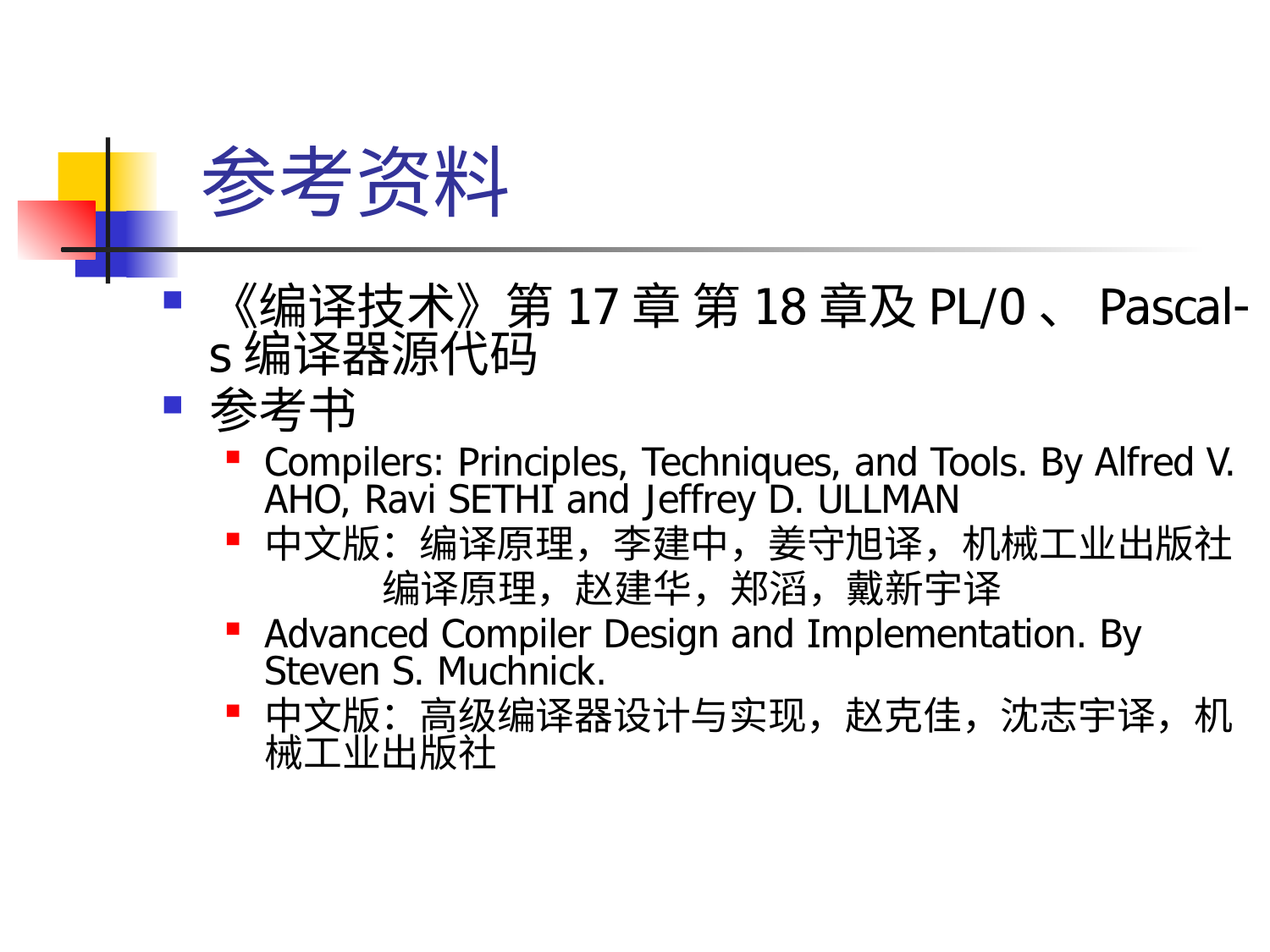

参考资料
《编译技术》第17章 第18章及PL/0、Pascal-s编译器源代码
参考书
Compilers: Principles, Techniques, and Tools. By Alfred V. AHO, Ravi SETHI and Jeffrey D. ULLMAN
中文版：编译原理，李建中，姜守旭译，机械工业出版社
                 编译原理，赵建华，郑滔，戴新宇译
Advanced Compiler Design and Implementation. By Steven S. Muchnick.
中文版：高级编译器设计与实现，赵克佳，沈志宇译，机械工业出版社